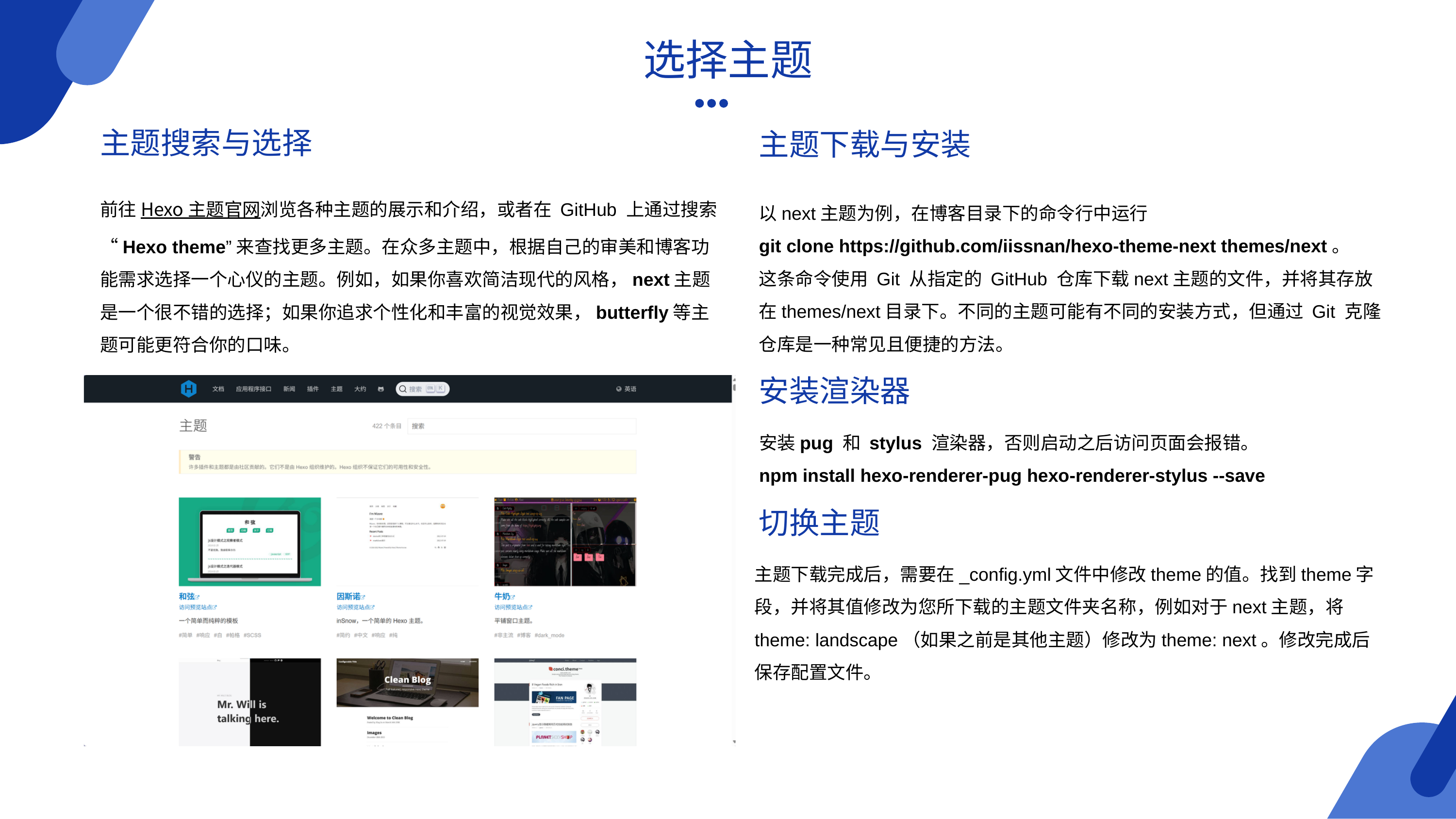

选择主题

主题搜索与选择
主题下载与安装
以next主题为例，在博客目录下的命令行中运行
git clone https://github.com/iissnan/hexo-theme-next themes/next。
这条命令使用 Git 从指定的 GitHub 仓库下载next主题的文件，并将其存放在themes/next目录下。不同的主题可能有不同的安装方式，但通过 Git 克隆仓库是一种常见且便捷的方法。
前往 Hexo 主题官网浏览各种主题的展示和介绍，或者在 GitHub 上通过搜索“Hexo theme”来查找更多主题。在众多主题中，根据自己的审美和博客功能需求选择一个心仪的主题。例如，如果你喜欢简洁现代的风格，next主题是一个很不错的选择；如果你追求个性化和丰富的视觉效果，butterfly等主题可能更符合你的口味。
安装渲染器

安装pug 和 stylus 渲染器，否则启动之后访问页面会报错。
npm install hexo-renderer-pug hexo-renderer-stylus --save
切换主题
主题下载完成后，需要在_config.yml文件中修改theme的值。找到theme字段，并将其值修改为您所下载的主题文件夹名称，例如对于next主题，将theme: landscape（如果之前是其他主题）修改为theme: next。修改完成后保存配置文件。